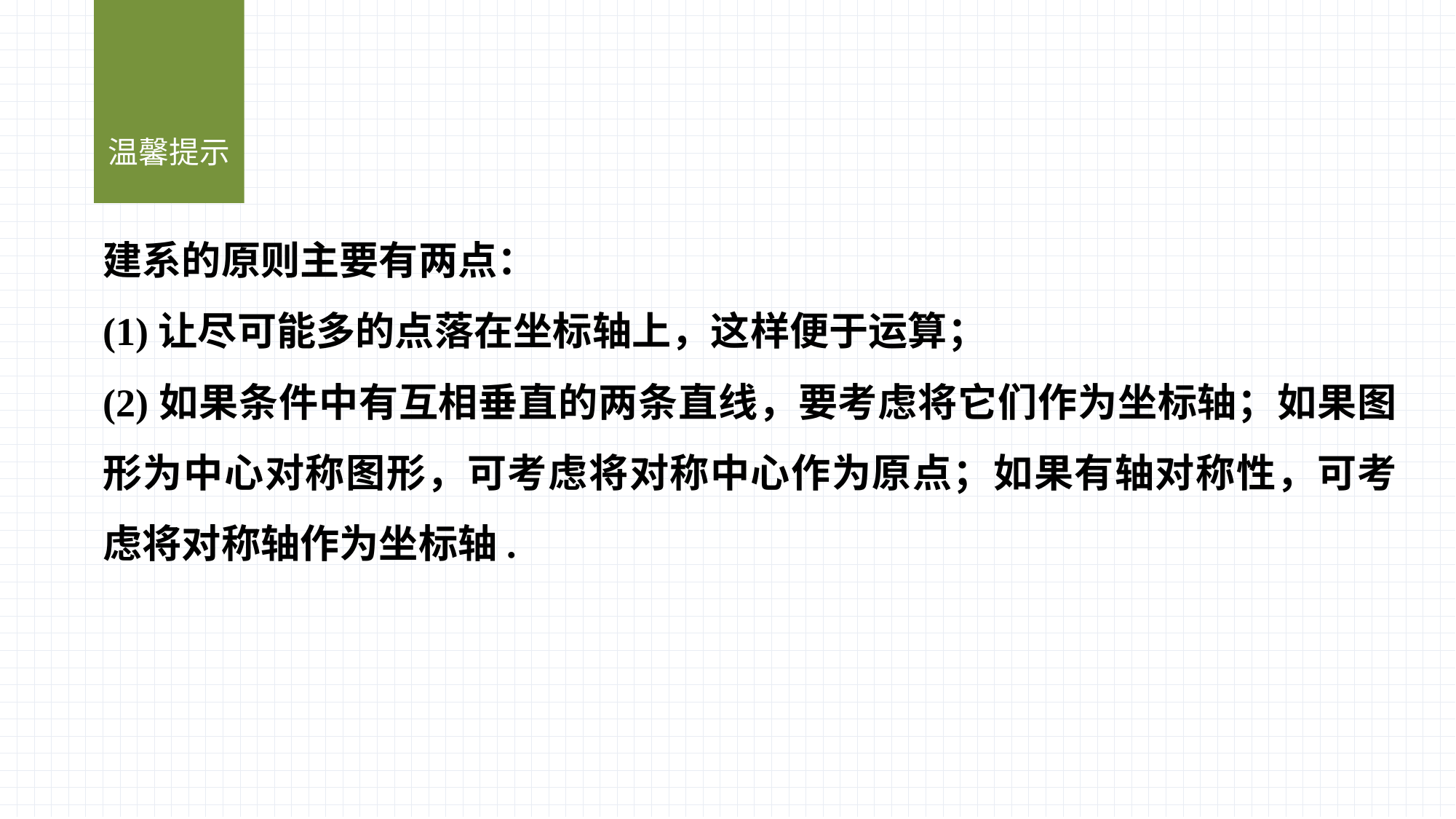

温馨提示
建系的原则主要有两点：
(1)让尽可能多的点落在坐标轴上，这样便于运算；
(2)如果条件中有互相垂直的两条直线，要考虑将它们作为坐标轴；如果图形为中心对称图形，可考虑将对称中心作为原点；如果有轴对称性，可考虑将对称轴作为坐标轴.